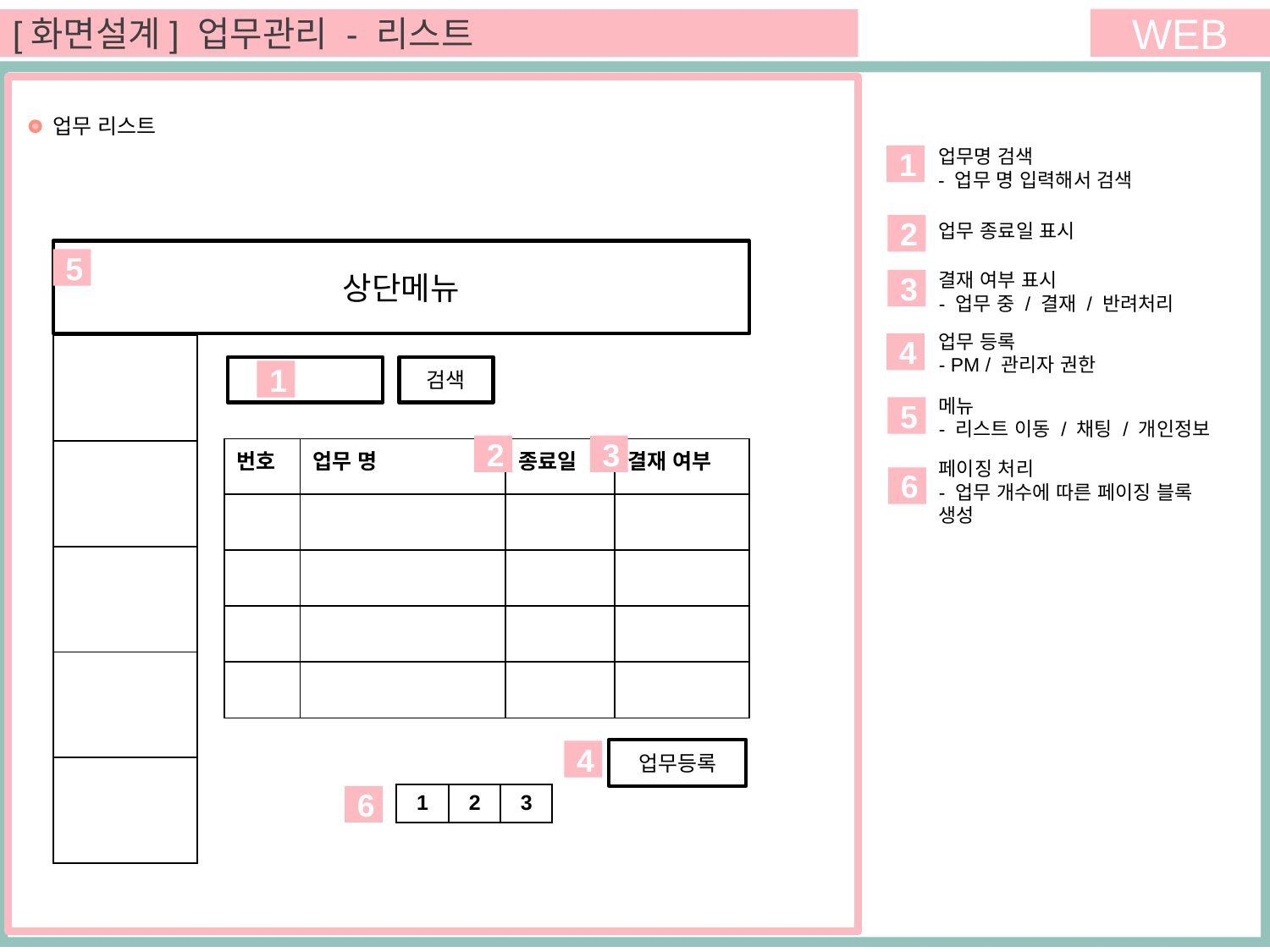

WEB
[화면설계] 업무관리 - 리스트

업무 리스트

업무명 검색
- 업무 명 입력해서 검색
1
업무 종료일 표시
2
상단메뉴
5
결재 여부 표시
- 업무 중 / 결재 / 반려처리
3
업무 등록
- PM / 관리자 권한
4
|  |
| --- |
|  |
|  |
|  |
|  |

검색
1
메뉴
- 리스트 이동 / 채팅 / 개인정보
5
2
3
| 번호 | 업무 명 | 종료일 | 결재 여부 |
| --- | --- | --- | --- |
|  |  |  |  |
|  |  |  |  |
|  |  |  |  |
|  |  |  |  |
페이징 처리
- 업무 개수에 따른 페이징 블록 생성
6
업무등록
4
| 1 | 2 | 3 |
| --- | --- | --- |
6